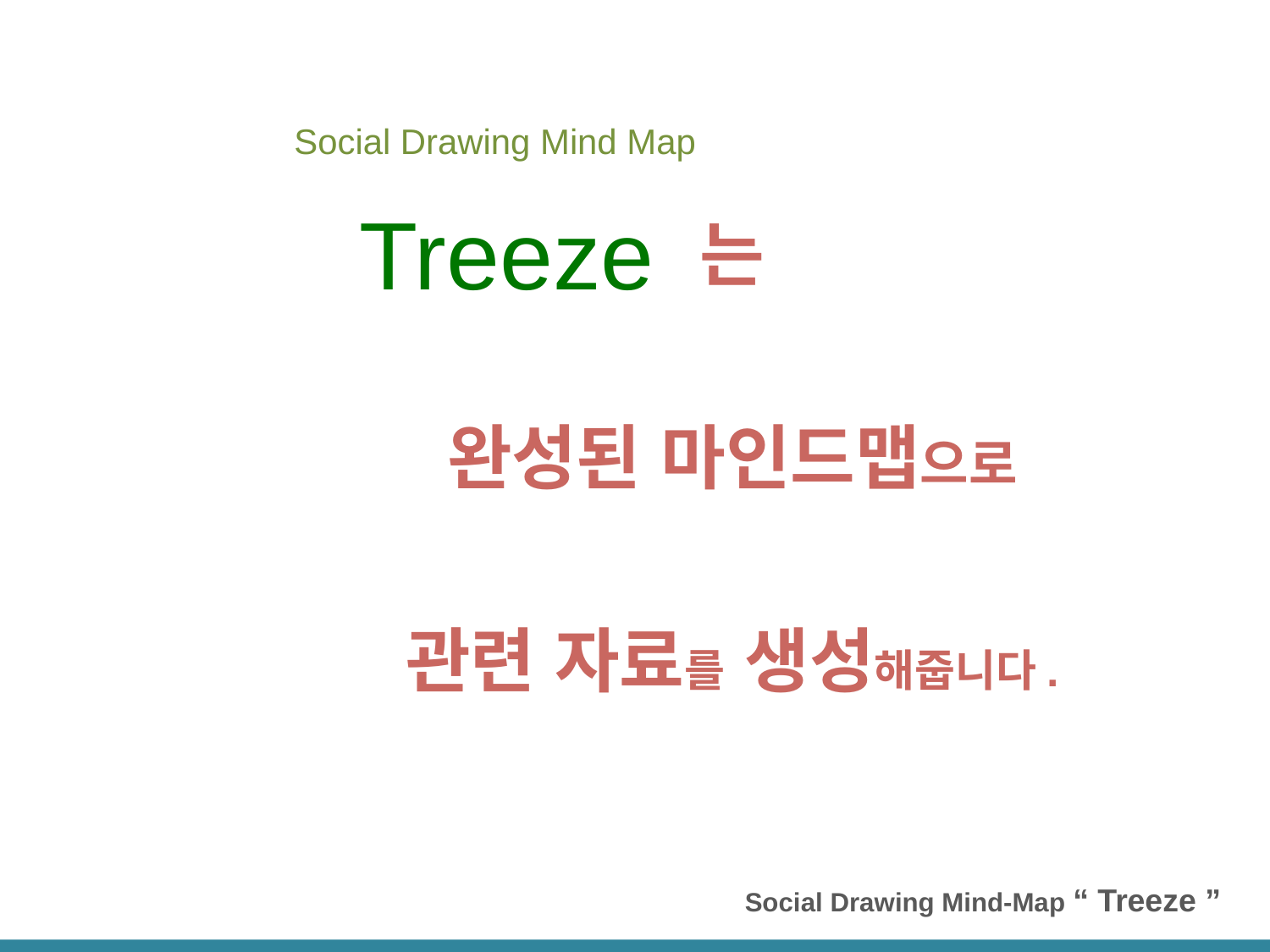

Social Drawing Mind Map
 Treeze
는

완성된 마인드맵으로

관련 자료를 생성해줍니다.

Social Drawing Mind-Map “ Treeze ”